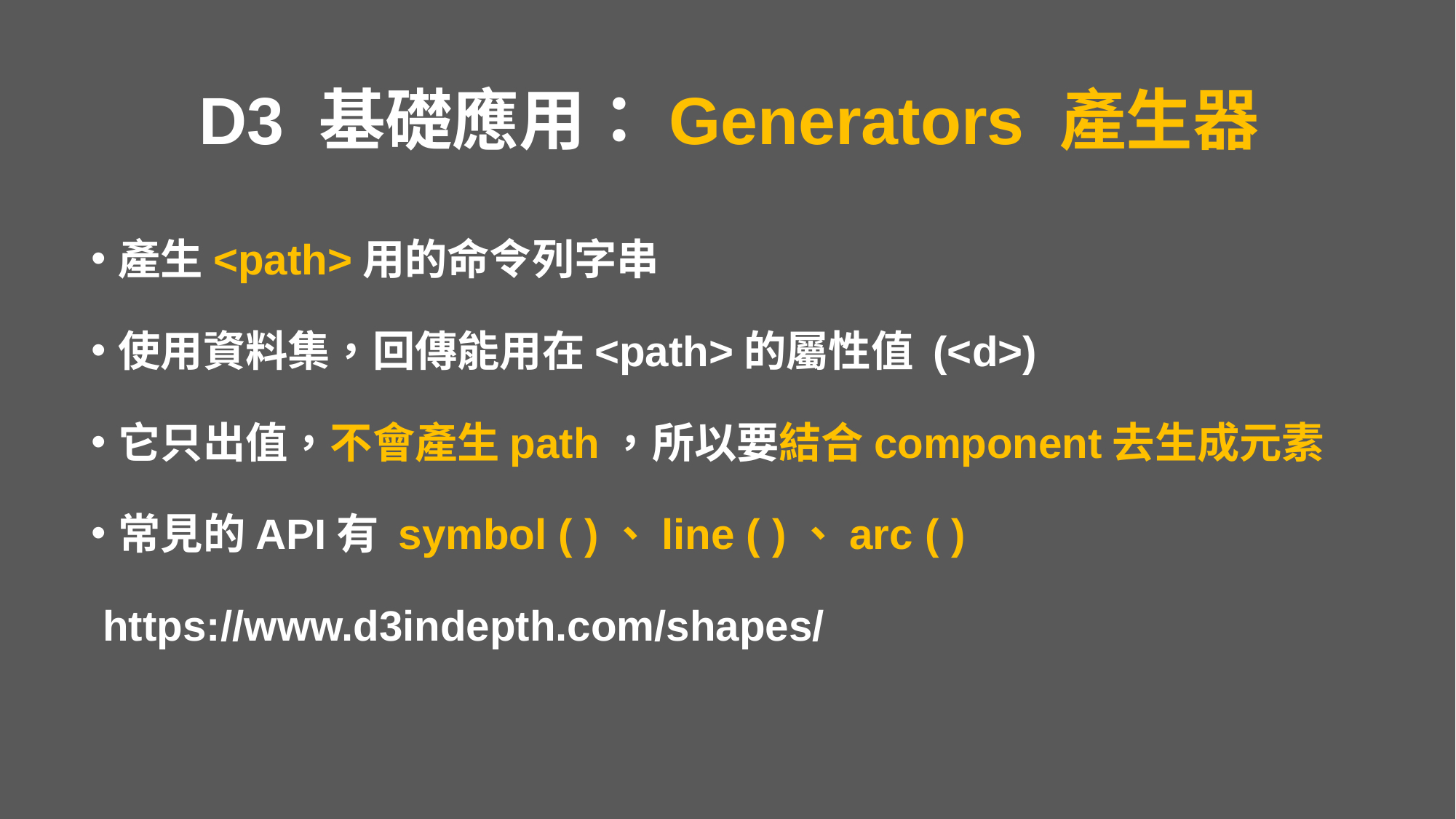

# D3 基礎應用：Generators 產生器
產生<path>用的命令列字串
使用資料集，回傳能用在<path>的屬性值 (<d>)
它只出值，不會產生path，所以要結合component去生成元素
常見的API有 symbol ( )、line ( )、arc ( )
 https://www.d3indepth.com/shapes/